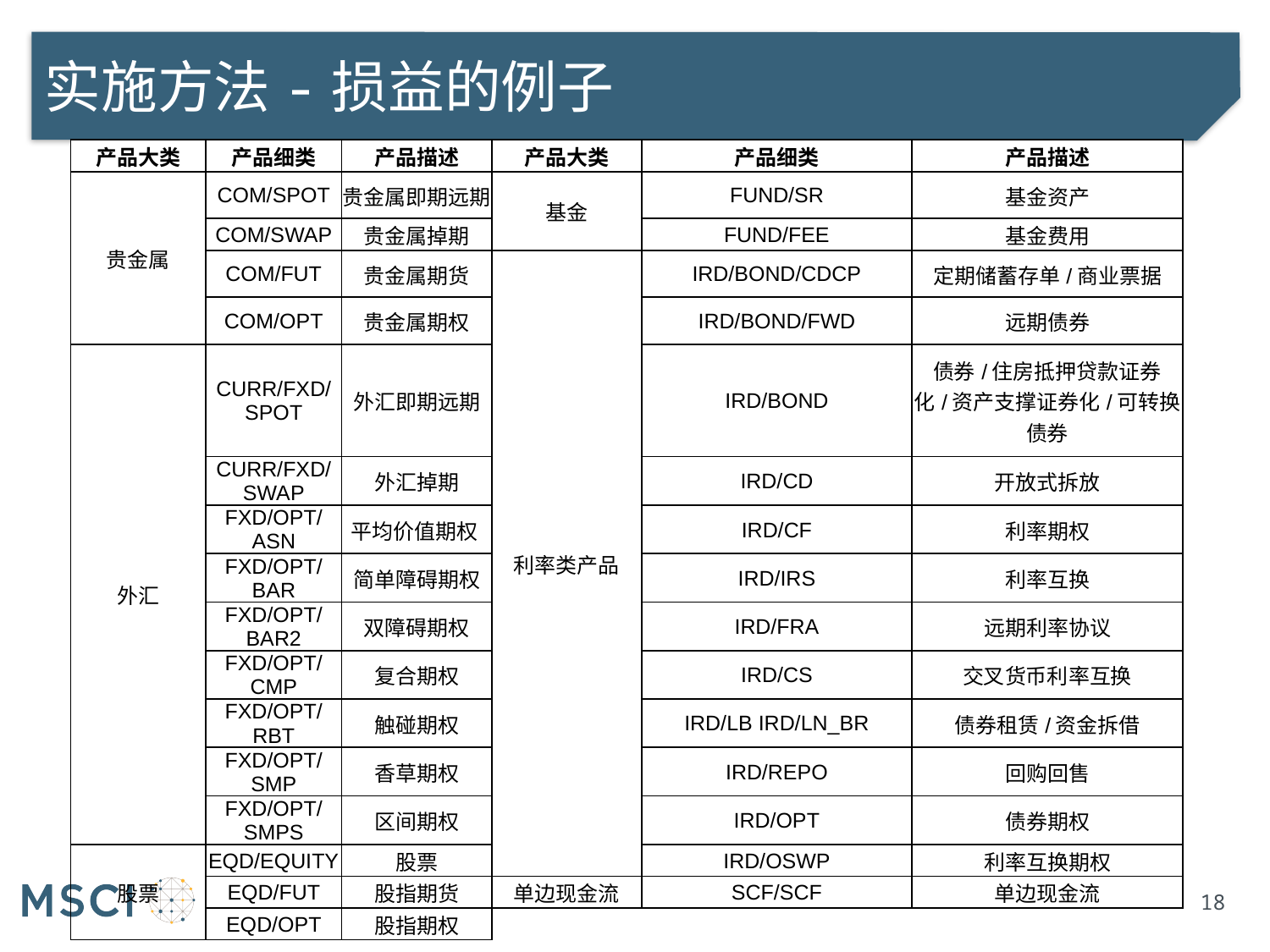

# 实施方法-损益的例子
| 产品大类 | 产品细类 | 产品描述 | 产品大类 | 产品细类 | 产品描述 |
| --- | --- | --- | --- | --- | --- |
| 贵金属 | COM/SPOT | 贵金属即期远期 | 基金 | FUND/SR | 基金资产 |
|  | COM/SWAP | 贵金属掉期 |  | FUND/FEE | 基金费用 |
|  | COM/FUT | 贵金属期货 | 利率类产品 | IRD/BOND/CDCP | 定期储蓄存单/商业票据 |
|  | COM/OPT | 贵金属期权 |  | IRD/BOND/FWD | 远期债券 |
| 外汇 | CURR/FXD/SPOT | 外汇即期远期 |  | IRD/BOND | 债券/住房抵押贷款证券化/资产支撑证券化/可转换债券 |
|  | CURR/FXD/SWAP | 外汇掉期 |  | IRD/CD | 开放式拆放 |
|  | FXD/OPT/ASN | 平均价值期权 |  | IRD/CF | 利率期权 |
|  | FXD/OPT/BAR | 简单障碍期权 |  | IRD/IRS | 利率互换 |
|  | FXD/OPT/BAR2 | 双障碍期权 |  | IRD/FRA | 远期利率协议 |
|  | FXD/OPT/CMP | 复合期权 |  | IRD/CS | 交叉货币利率互换 |
|  | FXD/OPT/RBT | 触碰期权 |  | IRD/LB IRD/LN\_BR | 债券租赁/资金拆借 |
|  | FXD/OPT/SMP | 香草期权 |  | IRD/REPO | 回购回售 |
|  | FXD/OPT/SMPS | 区间期权 |  | IRD/OPT | 债券期权 |
| 股票 | EQD/EQUITY | 股票 |  | IRD/OSWP | 利率互换期权 |
|  | EQD/FUT | 股指期货 | 单边现金流 | SCF/SCF | 单边现金流 |
|  | EQD/OPT | 股指期权 |  |  |  |
18